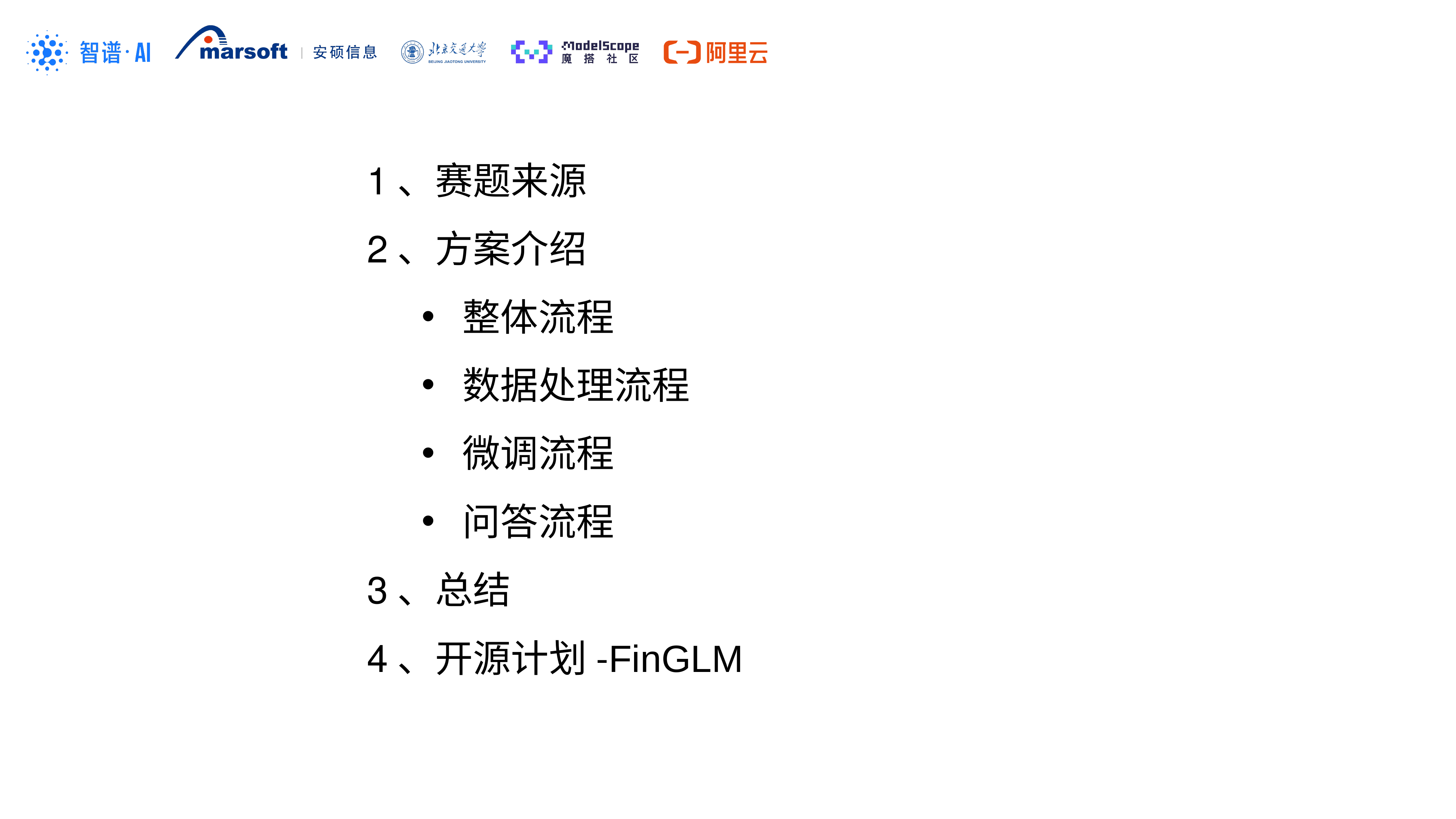

1、赛题来源
2、方案介绍
整体流程
数据处理流程
微调流程
问答流程
3、总结
4、开源计划-FinGLM